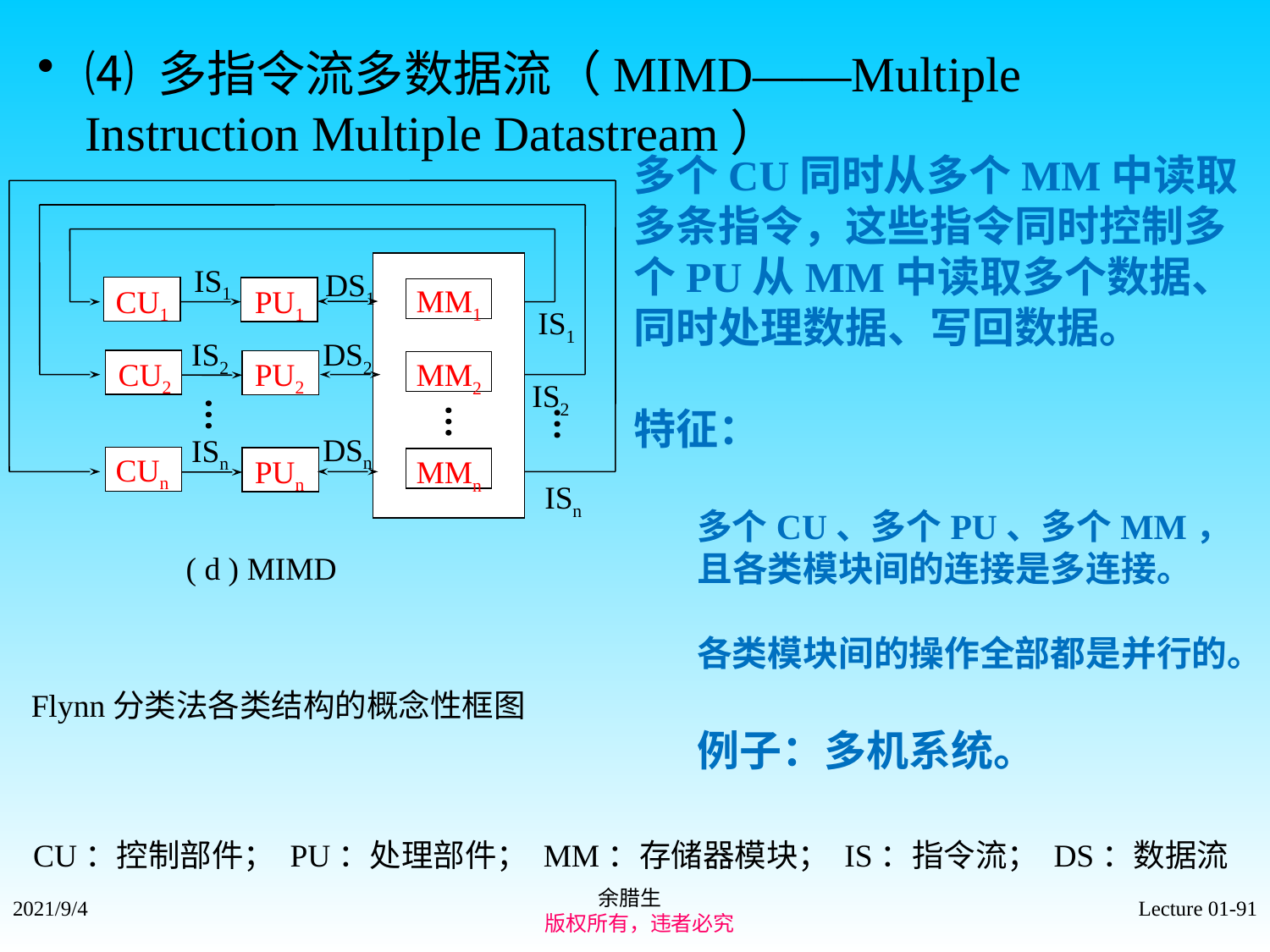

⑷ 多指令流多数据流（MIMD——Multiple Instruction Multiple Datastream）
多个CU同时从多个MM中读取多条指令，这些指令同时控制多个PU从MM中读取多个数据、同时处理数据、写回数据。

特征：

多个CU、多个PU、多个MM，且各类模块间的连接是多连接。

各类模块间的操作全部都是并行的。

例子：多机系统。

  IS1
IS2
ISn

 MM1
 MM2
 MMn

 IS1
 DS1
 CU1
 PU1

 IS2
 DS2
 CU2
 PU2

 DSn
 ISn
 CUn
 PUn

( d ) MIMD
Flynn分类法各类结构的概念性框图

CU：控制部件； PU：处理部件； MM：存储器模块； IS：指令流； DS：数据流

余腊生
 版权所有，违者必究
2021/9/4
Lecture 01-91